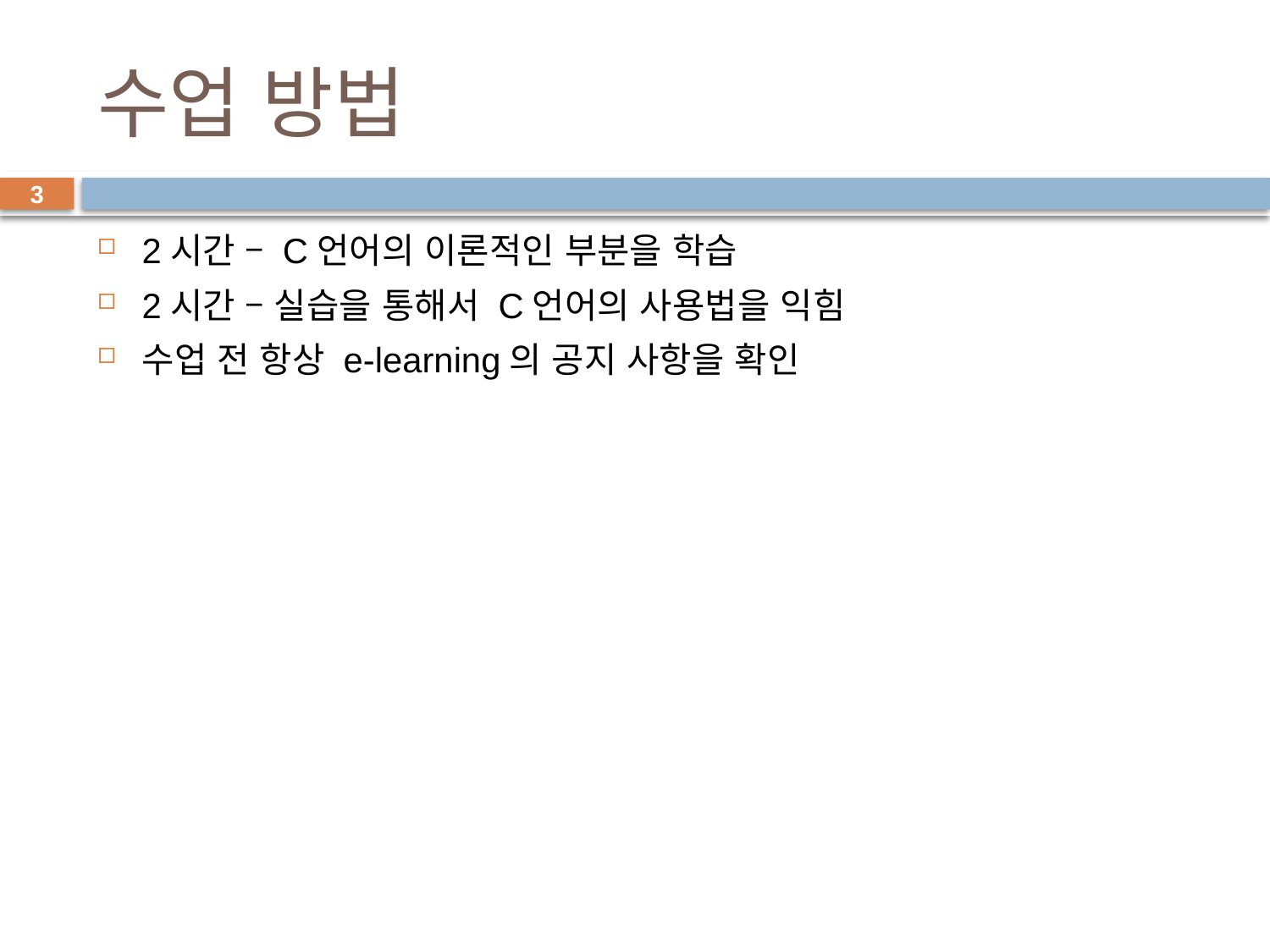

# 수업 방법
3
2시간 – C언어의 이론적인 부분을 학습
2시간 – 실습을 통해서 C언어의 사용법을 익힘
수업 전 항상 e-learning의 공지 사항을 확인